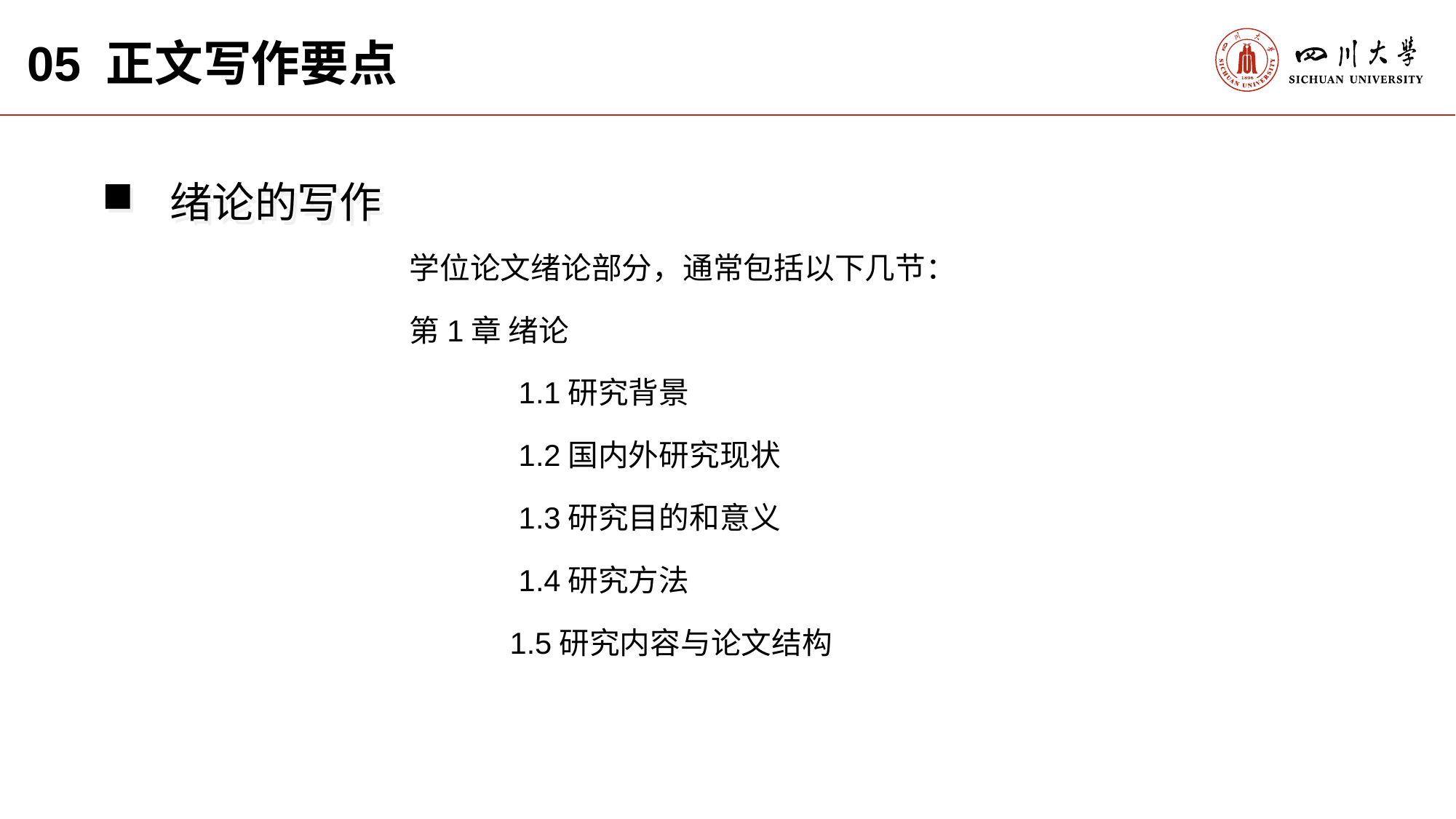

05 正文写作要点
绪论的写作
学位论文绪论部分，通常包括以下几节：
第1章 绪论
	1.1研究背景
	1.2国内外研究现状
	1.3研究目的和意义
	1.4研究方法
            1.5研究内容与论文结构